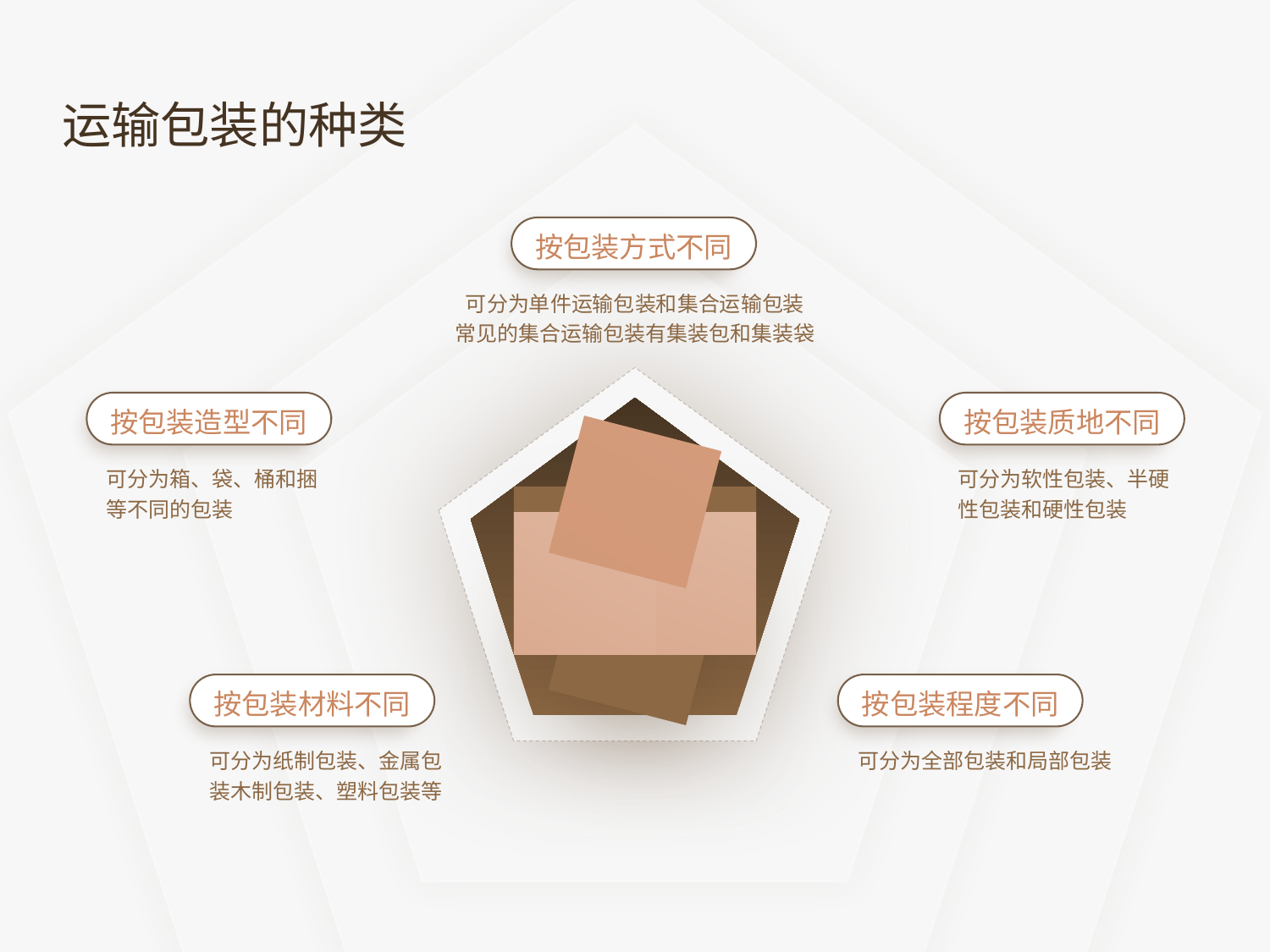

运输包装的种类

按包装方式不同

可分为单件运输包装和集合运输包装
常见的集合运输包装有集装包和集装袋

按包装造型不同

按包装质地不同

可分为箱、袋、桶和捆等不同的包装
可分为软性包装、半硬性包装和硬性包装

按包装材料不同

按包装程度不同
可分为纸制包装、金属包装木制包装、塑料包装等
可分为全部包装和局部包装